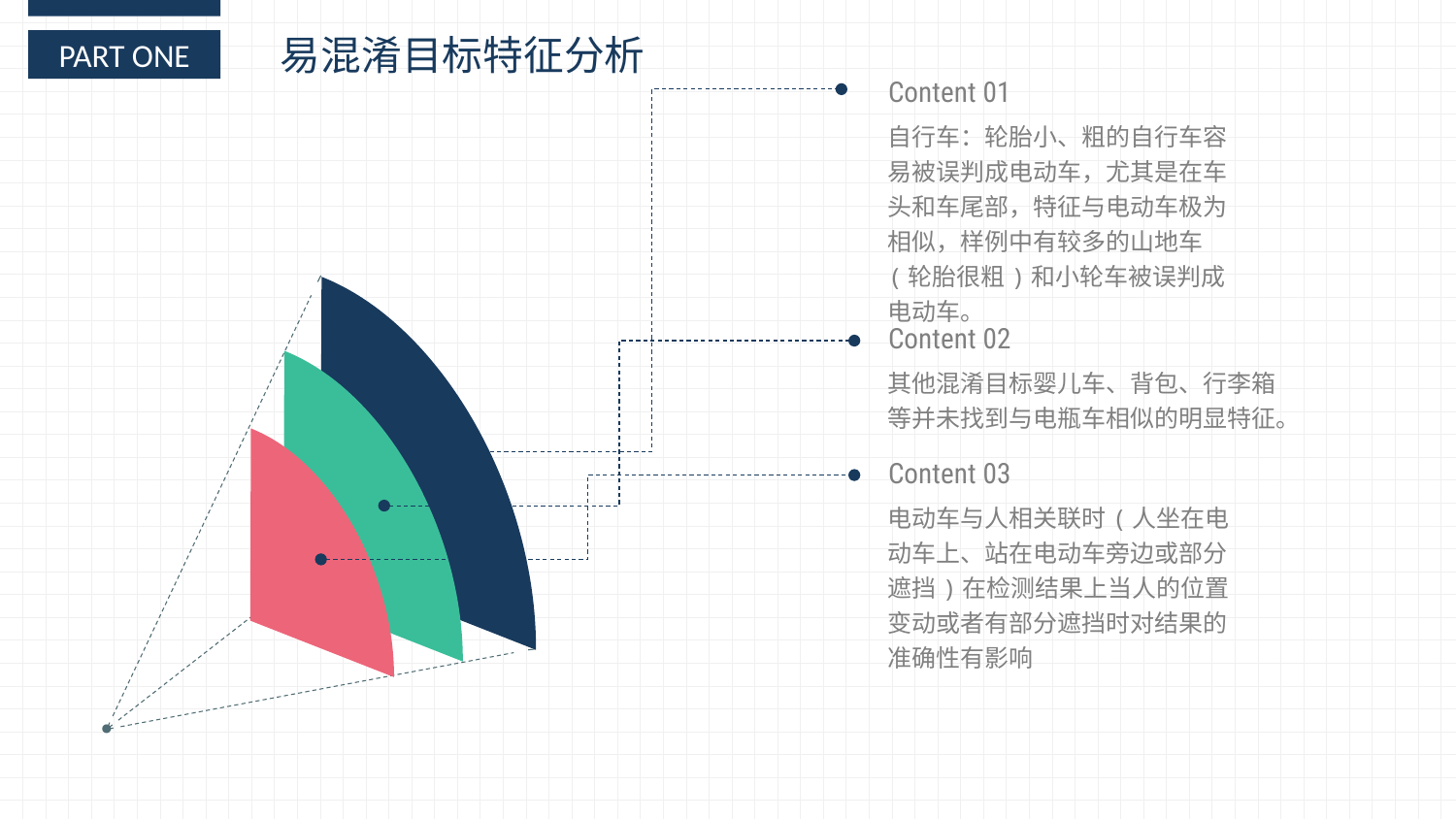

易混淆目标特征分析
PART ONE
Content 01
自行车：轮胎小、粗的自行车容易被误判成电动车，尤其是在车头和车尾部，特征与电动车极为相似，样例中有较多的山地车(轮胎很粗)和小轮车被误判成电动车。

Content 02
其他混淆目标婴儿车、背包、行李箱等并未找到与电瓶车相似的明显特征。
Content 03
电动车与人相关联时(人坐在电动车上、站在电动车旁边或部分遮挡)在检测结果上当人的位置变动或者有部分遮挡时对结果的准确性有影响